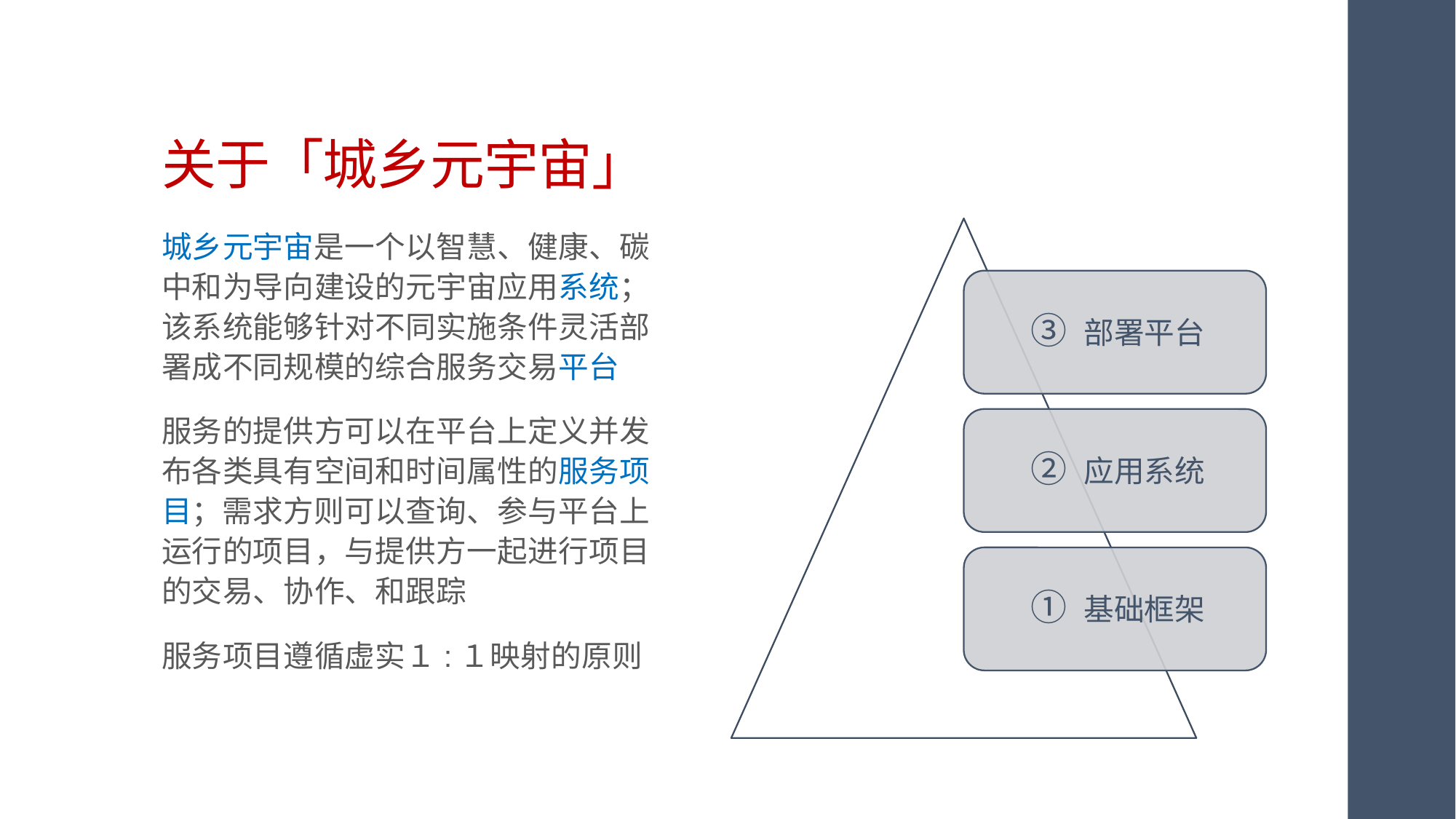

# 关于「城乡元宇宙」
城乡元宇宙是一个以智慧、健康、碳中和为导向建设的元宇宙应用系统；该系统能够针对不同实施条件灵活部署成不同规模的综合服务交易平台
服务的提供方可以在平台上定义并发布各类具有空间和时间属性的服务项目；需求方则可以查询、参与平台上运行的项目，与提供方一起进行项目的交易、协作、和跟踪
服务项目遵循虚实１:１映射的原则

③ 部署平台
② 应用系统
① 基础框架